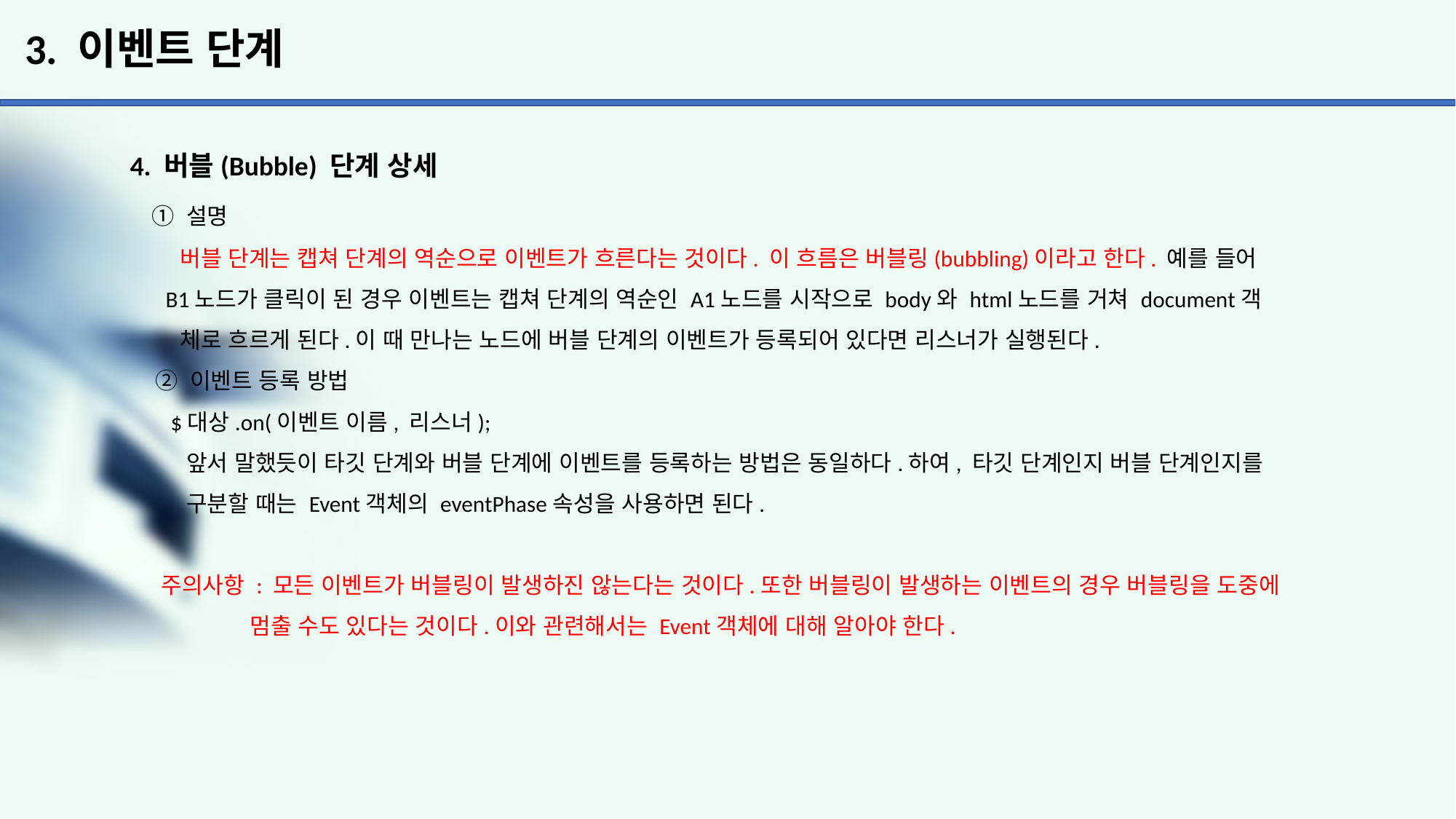

# 3. 이벤트 단계
4. 버블(Bubble) 단계 상세
   ① 설명
       버블 단계는 캡쳐 단계의 역순으로 이벤트가 흐른다는 것이다. 이 흐름은 버블링(bubbling)이라고 한다. 예를 들어
       B1노드가 클릭이 된 경우 이벤트는 캡쳐 단계의 역순인 A1노드를 시작으로 body와 html노드를 거쳐 document객
       체로 흐르게 된다.이 때 만나는 노드에 버블 단계의 이벤트가 등록되어 있다면 리스너가 실행된다.
    ② 이벤트 등록 방법
        $대상.on(이벤트 이름, 리스너);
        앞서 말했듯이 타깃 단계와 버블 단계에 이벤트를 등록하는 방법은 동일하다.하여, 타깃 단계인지 버블 단계인지를
        구분할 때는 Event객체의 eventPhase속성을 사용하면 된다.

    주의사항 : 모든 이벤트가 버블링이 발생하진 않는다는 것이다.또한 버블링이 발생하는 이벤트의 경우 버블링을 도중에
                  멈출 수도 있다는 것이다.이와 관련해서는 Event객체에 대해 알아야 한다.